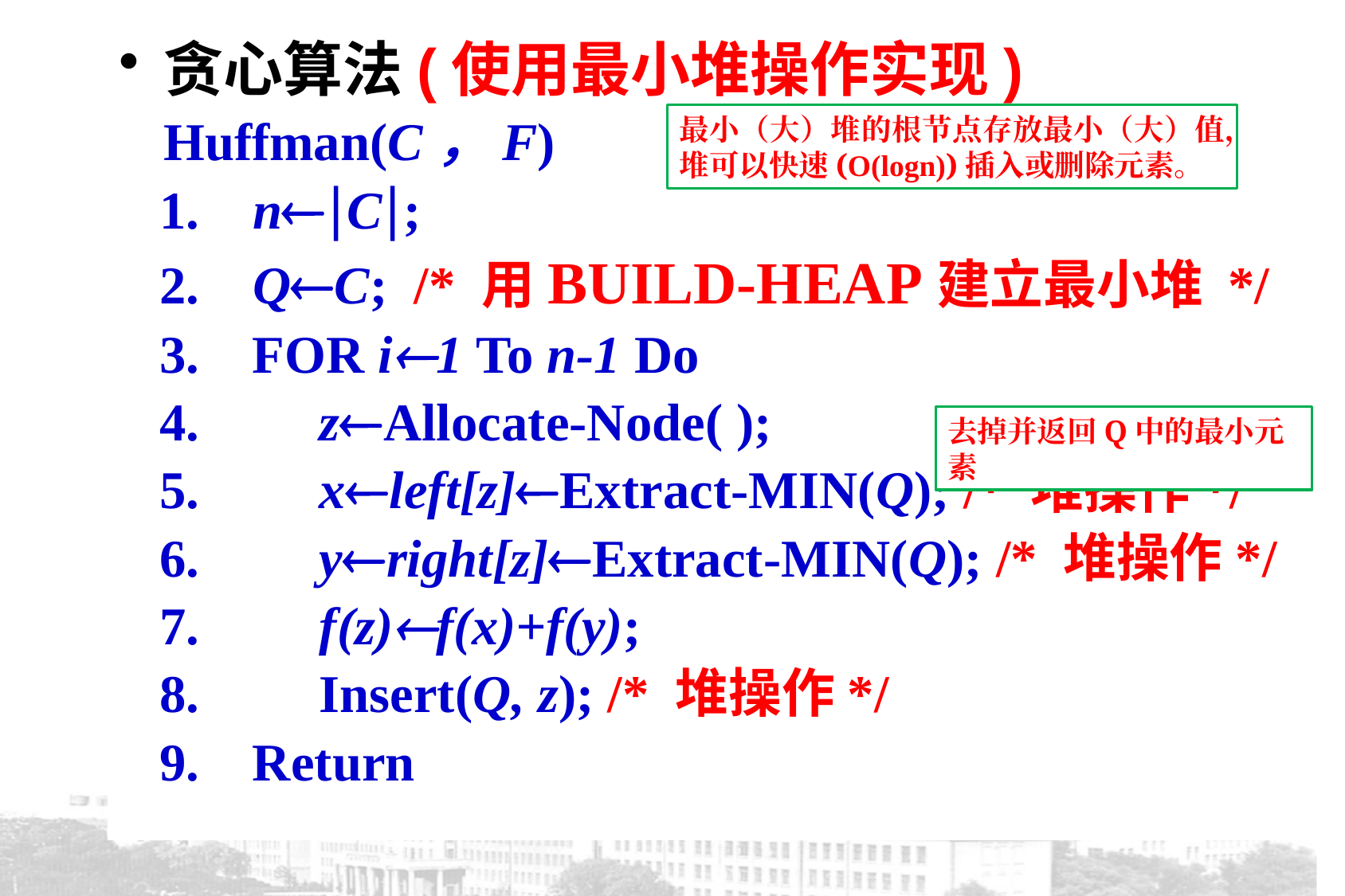

贪心算法(使用最小堆操作实现)
   Huffman(C，F)
   1.    n←|C|;
   2.    Q←C;  /* 用BUILD-HEAP建立最小堆 */
   3.    FOR i←1 To n-1 Do
   4.         z←Allocate-Node( );
   5.         x←left[z]←Extract-MIN(Q); /* 堆操作*/
   6.         y←right[z]←Extract-MIN(Q); /* 堆操作*/
   7.         f(z)←f(x)+f(y);
   8.         Insert(Q, z); /* 堆操作*/
   9.    Return
最小（大）堆的根节点存放最小（大）值，堆可以快速(O(logn))插入或删除元素。
去掉并返回Q中的最小元素